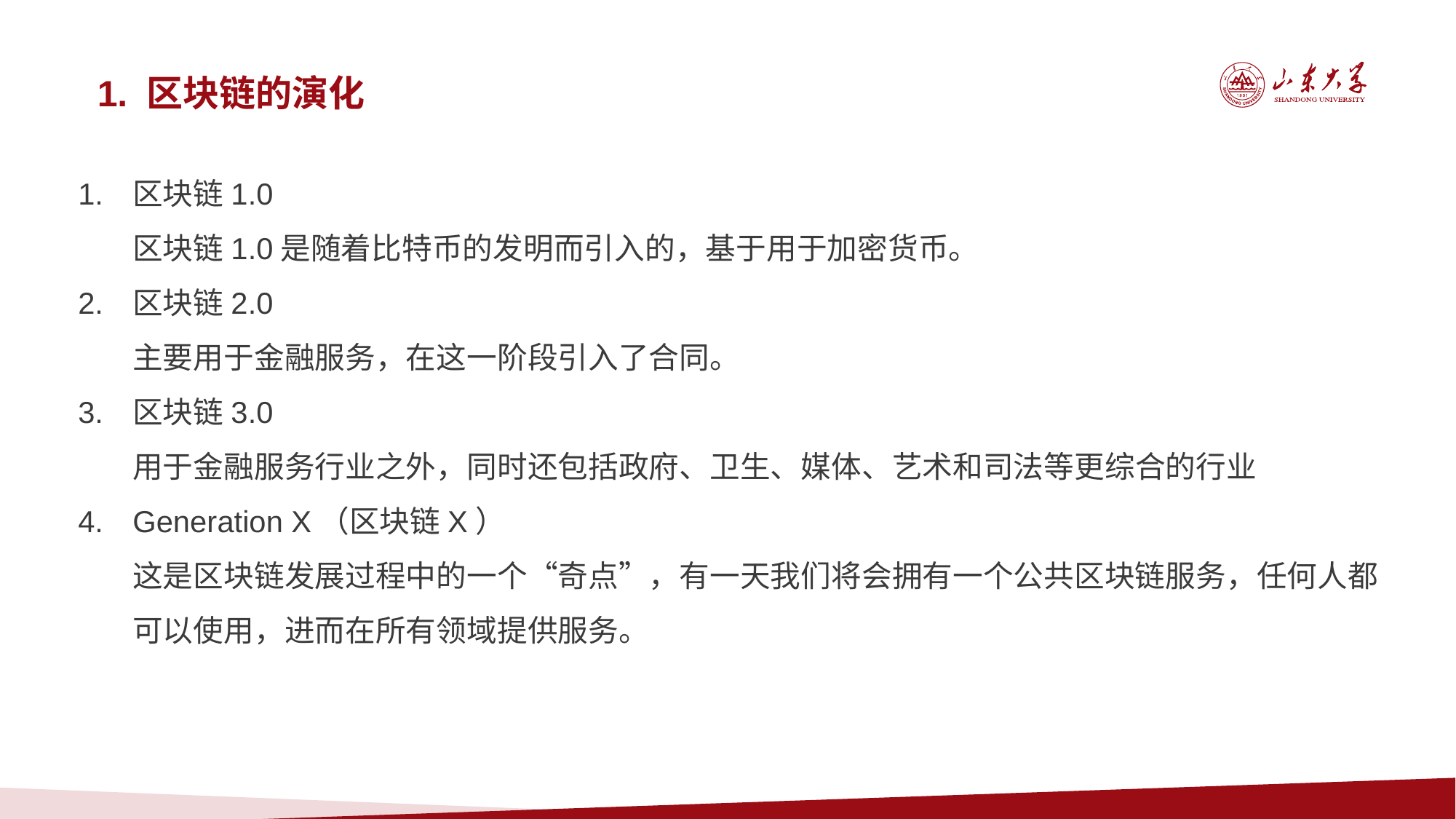

1. 区块链的演化
区块链1.0
区块链1.0是随着比特币的发明而引入的，基于用于加密货币。
区块链2.0
主要用于金融服务，在这一阶段引入了合同。
区块链3.0
用于金融服务行业之外，同时还包括政府、卫生、媒体、艺术和司法等更综合的行业
Generation X（区块链X）
这是区块链发展过程中的一个“奇点”，有一天我们将会拥有一个公共区块链服务，任何人都可以使用，进而在所有领域提供服务。